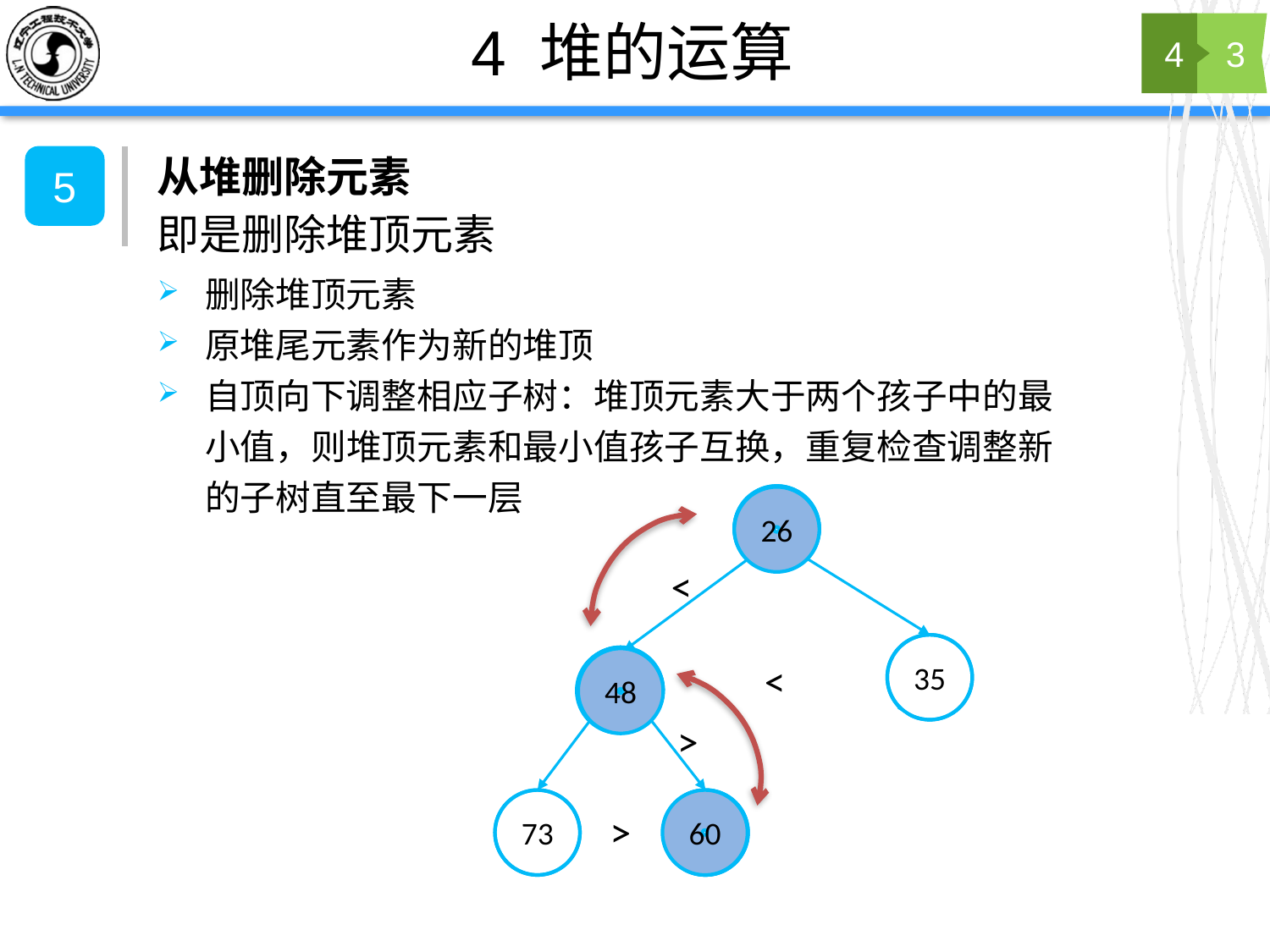

# 4 堆的运算
4
3
从堆删除元素
5
即是删除堆顶元素
删除堆顶元素
原堆尾元素作为新的堆顶
自顶向下调整相应子树：堆顶元素大于两个孩子中的最小值，则堆顶元素和最小值孩子互换，重复检查调整新的子树直至最下一层
18
35
26
60
73
48
26

<
60
<
48

>

60
60
>